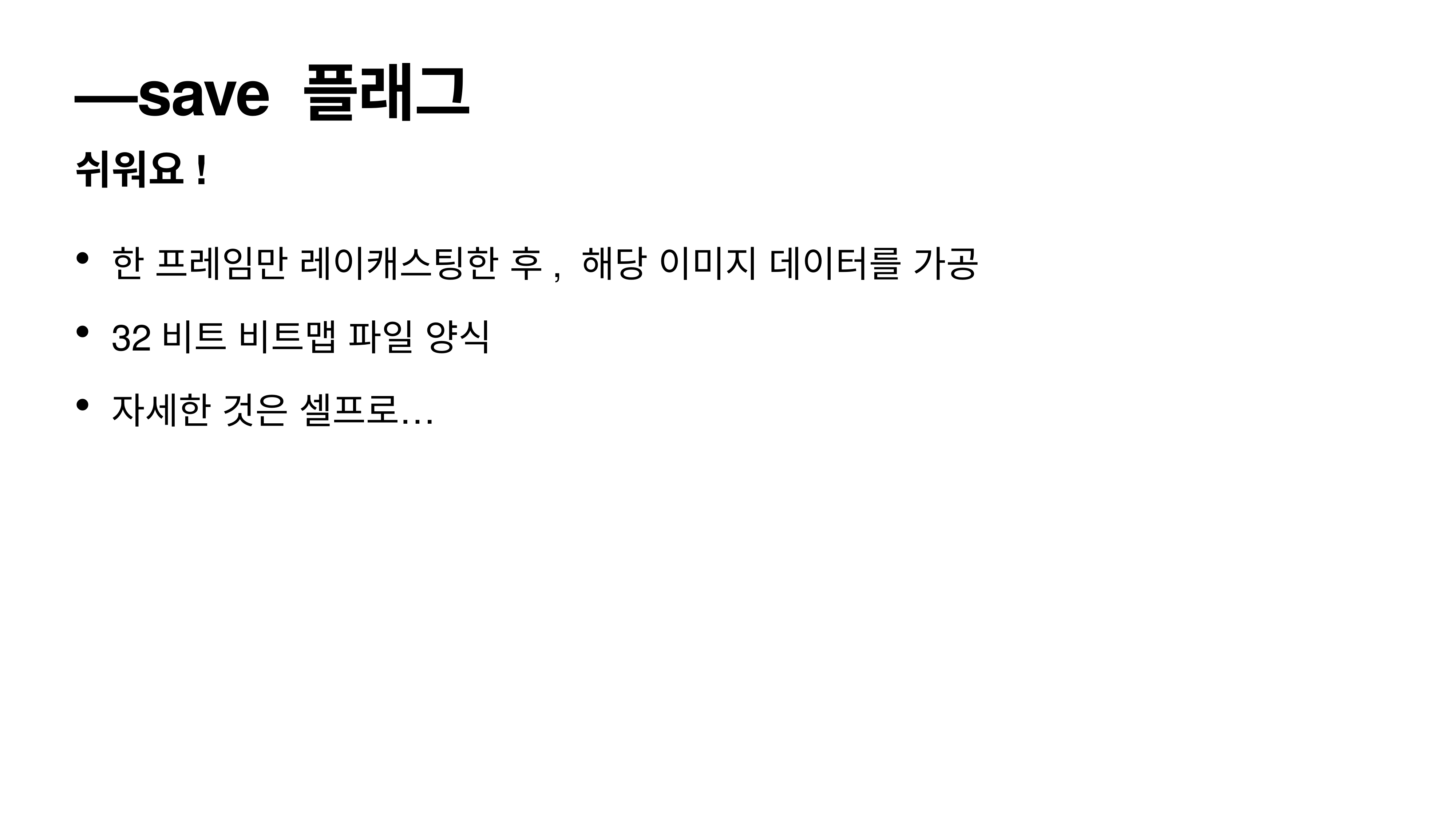

# —save 플래그
쉬워요!
한 프레임만 레이캐스팅한 후, 해당 이미지 데이터를 가공
32비트 비트맵 파일 양식
자세한 것은 셀프로…